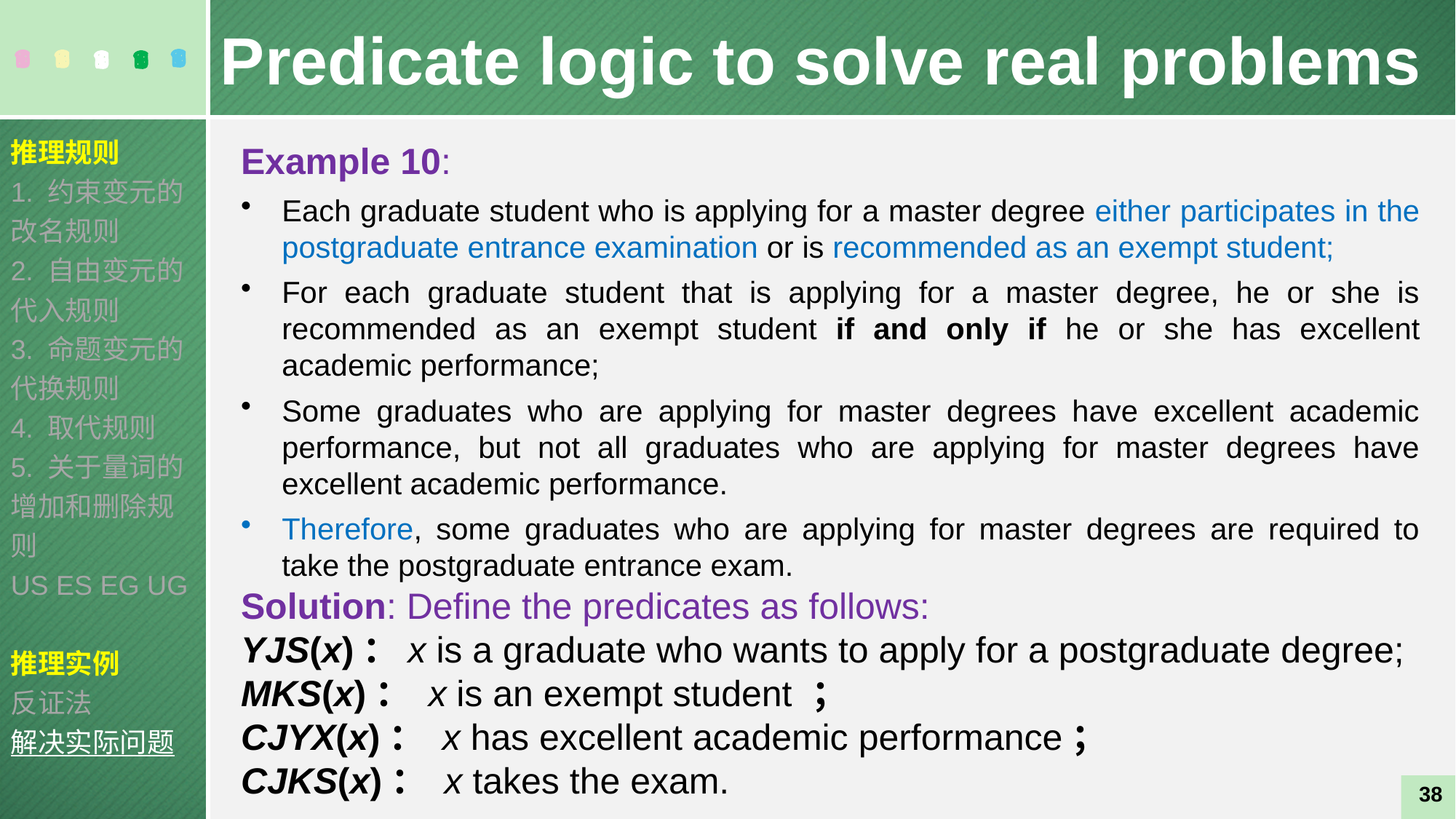

Predicate logic to solve real problems

推理规则
1. 约束变元的改名规则
2. 自由变元的代入规则
3. 命题变元的代换规则
4. 取代规则
5. 关于量词的增加和删除规则
US ES EG UG

推理实例
反证法
解决实际问题

Example 10:
Each graduate student who is applying for a master degree either participates in the postgraduate entrance examination or is recommended as an exempt student;
For each graduate student that is applying for a master degree, he or she is recommended as an exempt student if and only if he or she has excellent academic performance;
Some graduates who are applying for master degrees have excellent academic performance, but not all graduates who are applying for master degrees have excellent academic performance.
Therefore, some graduates who are applying for master degrees are required to take the postgraduate entrance exam.
Solution: Define the predicates as follows:
YJS(x)：x is a graduate who wants to apply for a postgraduate degree;
MKS(x)： x is an exempt student ；
CJYX(x)： x has excellent academic performance；
CJKS(x)： x takes the exam.
38